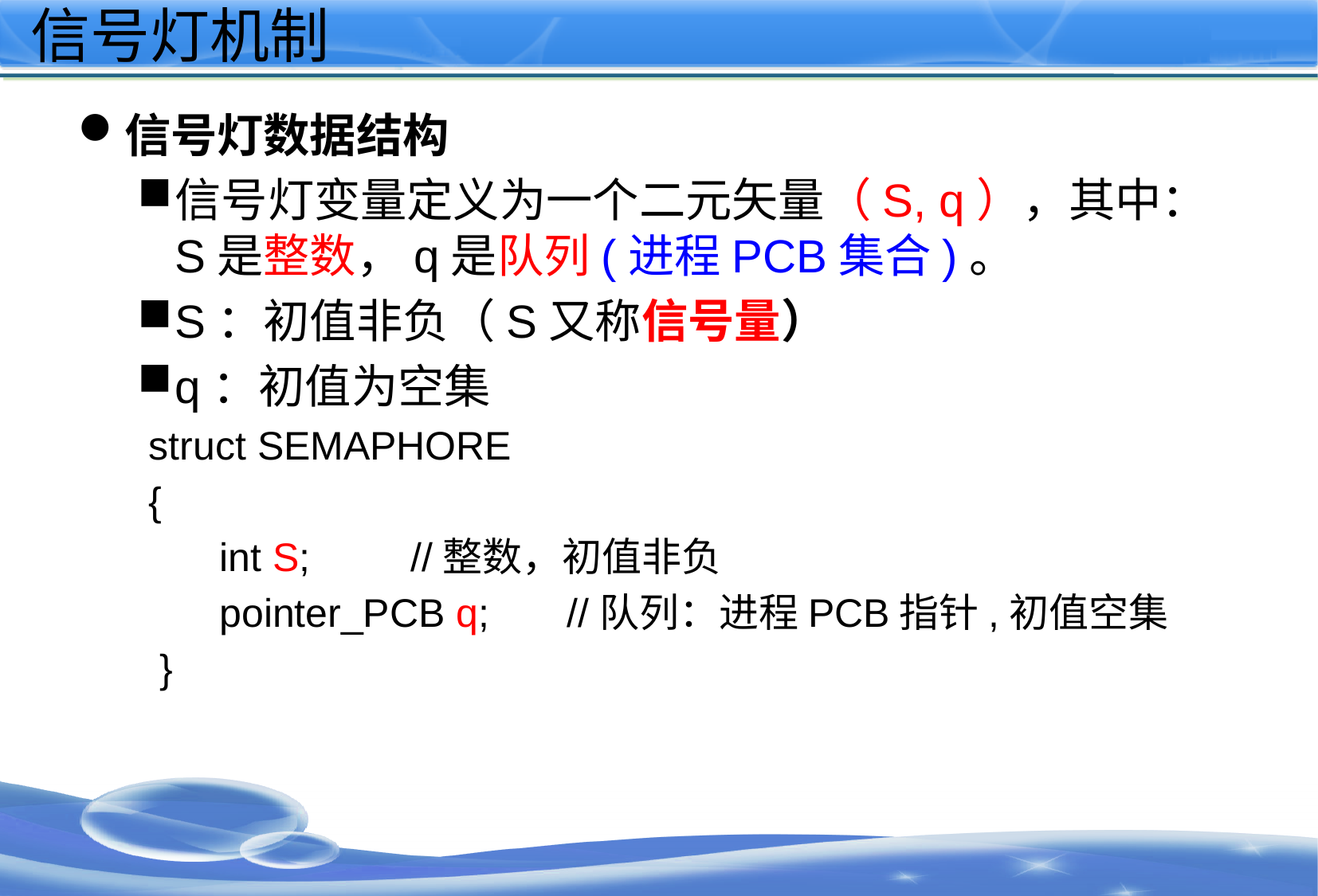

# 信号灯机制
信号灯数据结构
信号灯变量定义为一个二元矢量（S, q），其中：S是整数，q是队列(进程PCB集合)。
S：初值非负（S又称信号量）
q：初值为空集
 struct SEMAPHORE
 {
	    int S;         //整数，初值非负
	    pointer_PCB q;       //队列：进程PCB指针,初值空集
  }